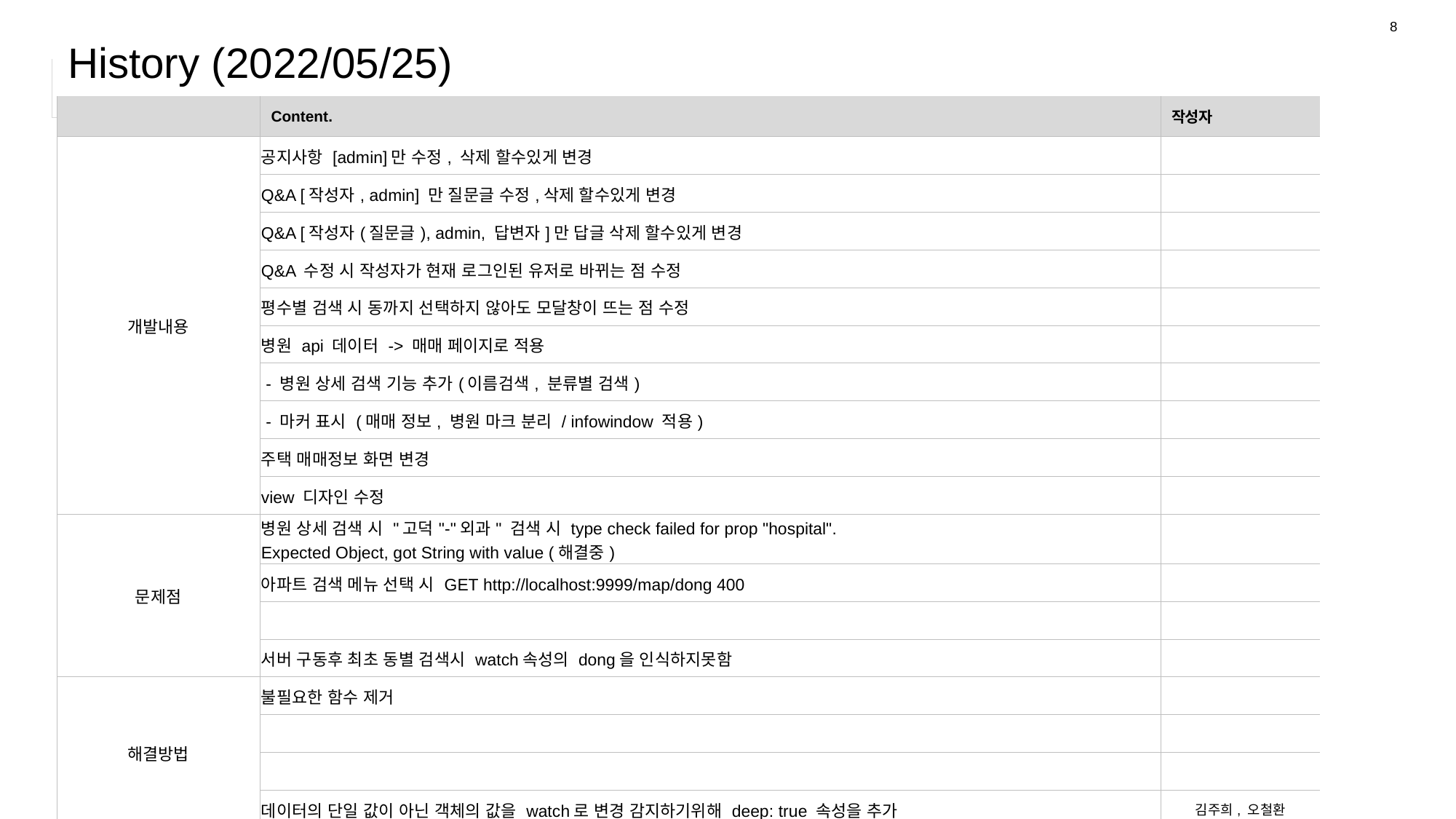

8
# History (2022/05/25)
|  | Content. | 작성자 |
| --- | --- | --- |
| 개발내용 | 공지사항 [admin]만 수정, 삭제 할수있게 변경 |  |
|  | Q&A [작성자, admin] 만 질문글 수정,삭제 할수있게 변경 |  |
|  | Q&A [작성자(질문글), admin, 답변자]만 답글 삭제 할수있게 변경 |  |
|  | Q&A 수정 시 작성자가 현재 로그인된 유저로 바뀌는 점 수정 |  |
|  | 평수별 검색 시 동까지 선택하지 않아도 모달창이 뜨는 점 수정 |  |
|  | 병원 api 데이터 -> 매매 페이지로 적용 |  |
|  | - 병원 상세 검색 기능 추가(이름검색, 분류별 검색) |  |
|  | - 마커 표시 (매매 정보, 병원 마크 분리 / infowindow 적용) |  |
|  | 주택 매매정보 화면 변경 |  |
|  | view 디자인 수정 |  |
| 문제점 | 병원 상세 검색 시 "고덕"-"외과" 검색 시 type check failed for prop "hospital". Expected Object, got String with value (해결중) |  |
|  | 아파트 검색 메뉴 선택 시 GET http://localhost:9999/map/dong 400 |  |
|  |  |  |
|  | 서버 구동후 최초 동별 검색시 watch속성의 dong을 인식하지못함 |  |
| 해결방법 | 불필요한 함수 제거 |  |
|  |  |  |
|  |  |  |
|  | 데이터의 단일 값이 아닌 객체의 값을 watch로 변경 감지하기위해 deep: true 속성을 추가 | 김주희, 오철환 |